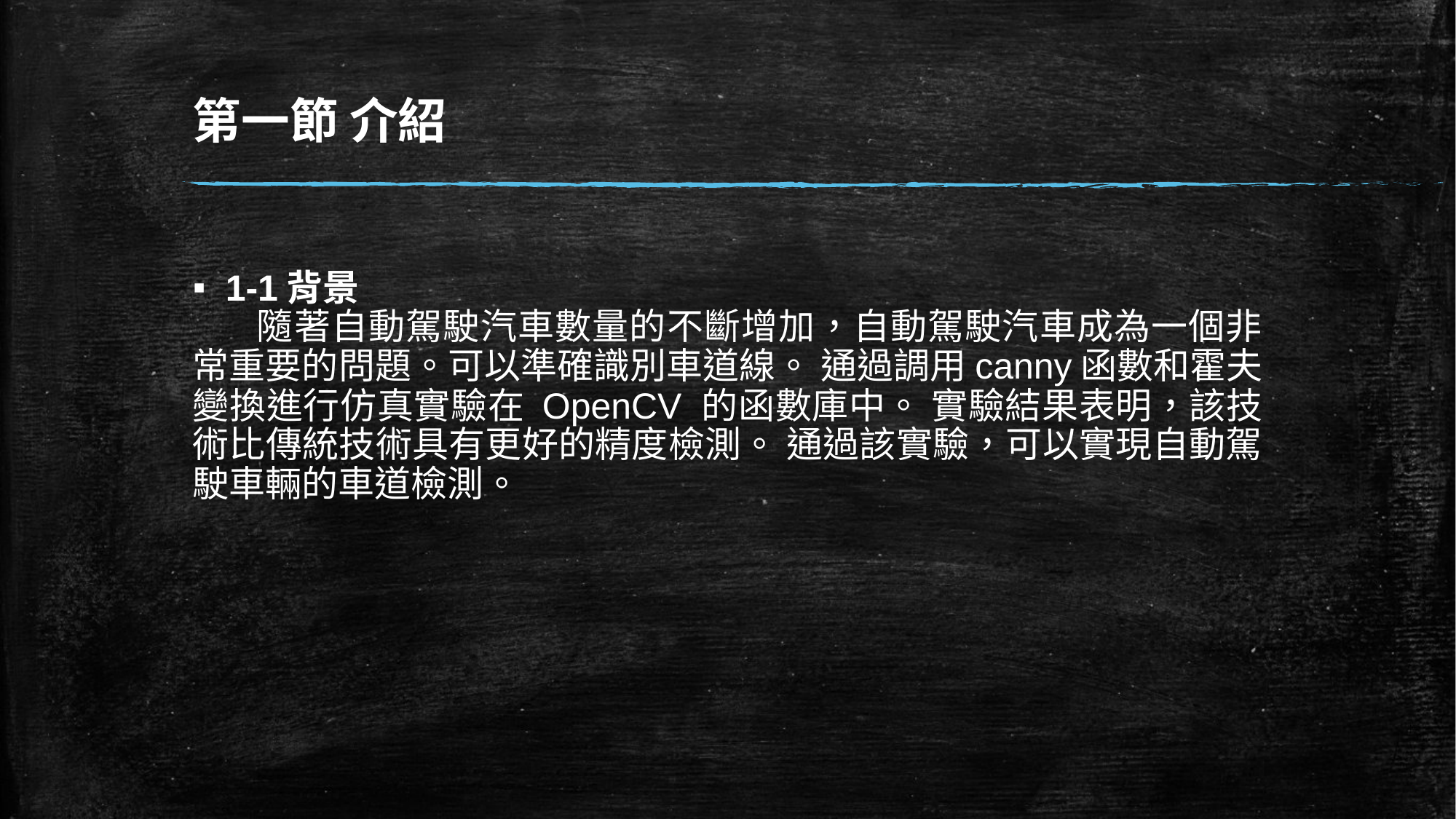

# 第一節 介紹
1-1背景
      隨著自動駕駛汽車數量的不斷增加，自動駕駛汽車成為一個非常重要的問題。可以準確識別車道線。 通過調用canny函數和霍夫變換進行仿真實驗在 OpenCV 的函數庫中。 實驗結果表明，該技術比傳統技術具有更好的精度檢測。 通過該實驗，可以實現自動駕駛車輛的車道檢測。